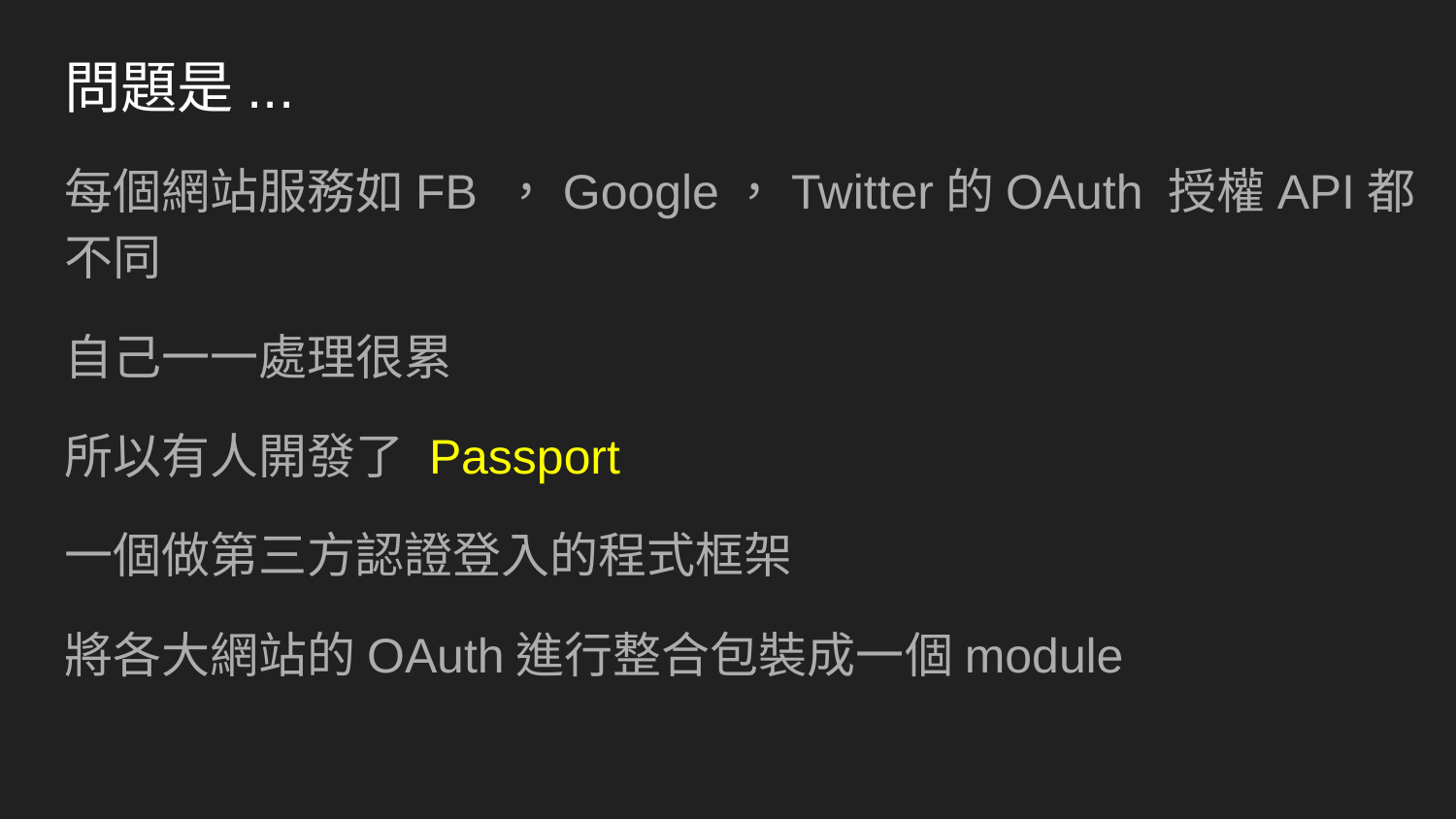

# 問題是...
每個網站服務如FB ，Google，Twitter的OAuth 授權API都不同
自己一一處理很累
所以有人開發了 Passport
一個做第三方認證登入的程式框架
將各大網站的OAuth進行整合包裝成一個module